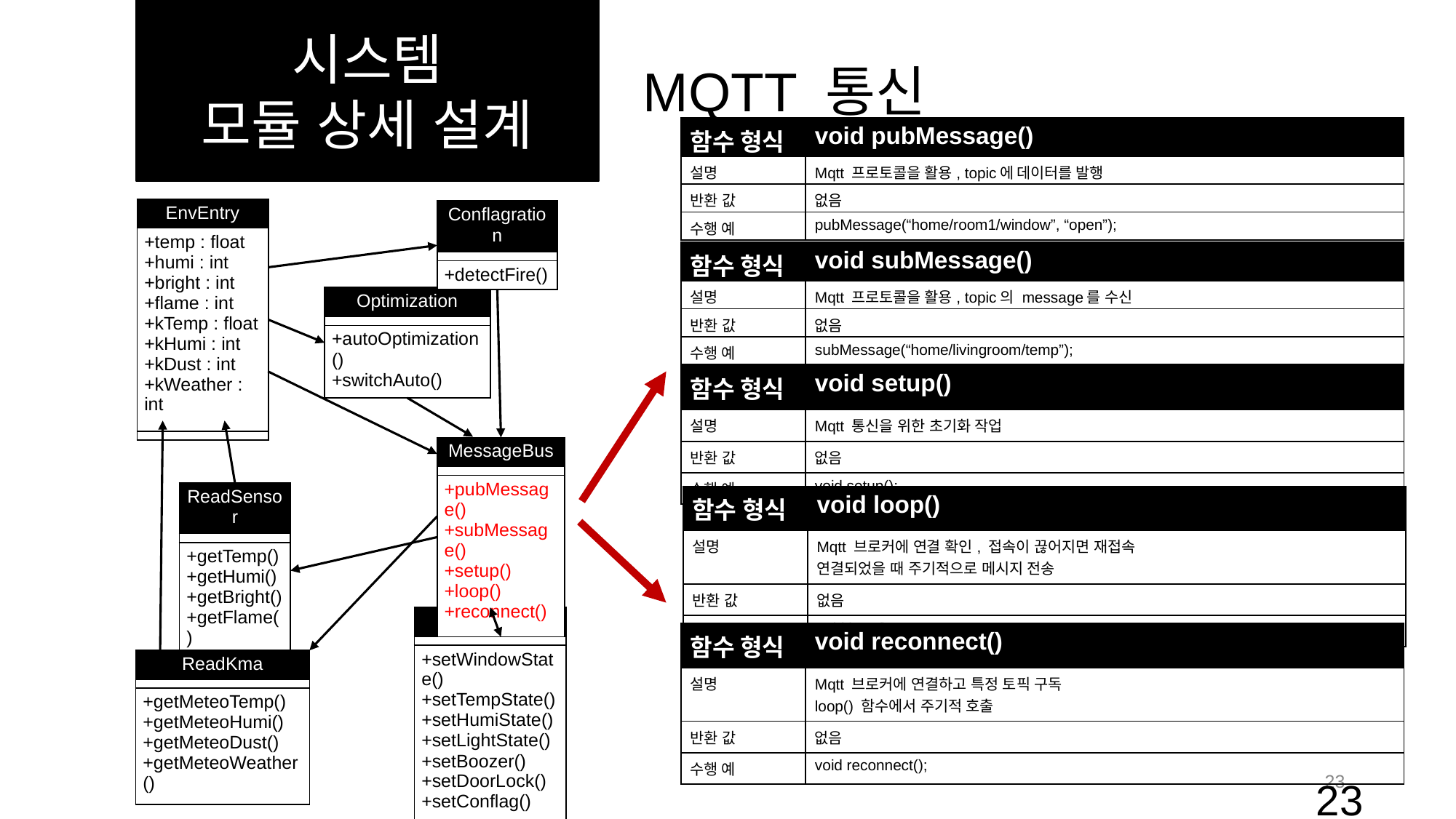

시스템
모듈 상세 설계
MQTT 통신

| 함수 형식 | void pubMessage() |
| --- | --- |
| 설명 | Mqtt 프로토콜을 활용, topic에 데이터를 발행 |
| 반환 값 | 없음 |
| 수행 예 | pubMessage(“home/room1/window”, “open”); |
| EnvEntry |
| --- |
| +temp : float +humi : int +bright : int +flame : int +kTemp : float +kHumi : int +kDust : int +kWeather : int |
|  |
| Conflagration |
| --- |
|  |
| +detectFire() |
| 함수 형식 | void subMessage() |
| --- | --- |
| 설명 | Mqtt 프로토콜을 활용, topic의 message를 수신 |
| 반환 값 | 없음 |
| 수행 예 | subMessage(“home/livingroom/temp”); |
| Optimization |
| --- |
|  |
| +autoOptimization() +switchAuto() |
| 함수 형식 | void setup() |
| --- | --- |
| 설명 | Mqtt 통신을 위한 초기화 작업 |
| 반환 값 | 없음 |
| 수행 예 | void setup(); |
| MessageBus |
| --- |
|  |
| +pubMessage() +subMessage() +setup() +loop() +reconnect() |
| ReadSensor |
| --- |
|  |
| +getTemp() +getHumi() +getBright() +getFlame() |
| 함수 형식 | void loop() |
| --- | --- |
| 설명 | Mqtt 브로커에 연결 확인, 접속이 끊어지면 재접속 연결되었을 때 주기적으로 메시지 전송 |
| 반환 값 | 없음 |
| 수행 예 | void loop(); |
| State |
| --- |
|  |
| +setWindowState() +setTempState() +setHumiState() +setLightState() +setBoozer() +setDoorLock() +setConflag() |
| 함수 형식 | void reconnect() |
| --- | --- |
| 설명 | Mqtt 브로커에 연결하고 특정 토픽 구독 loop() 함수에서 주기적 호출 |
| 반환 값 | 없음 |
| 수행 예 | void reconnect(); |
| ReadKma |
| --- |
|  |
| +getMeteoTemp() +getMeteoHumi() +getMeteoDust() +getMeteoWeather() |
23
23